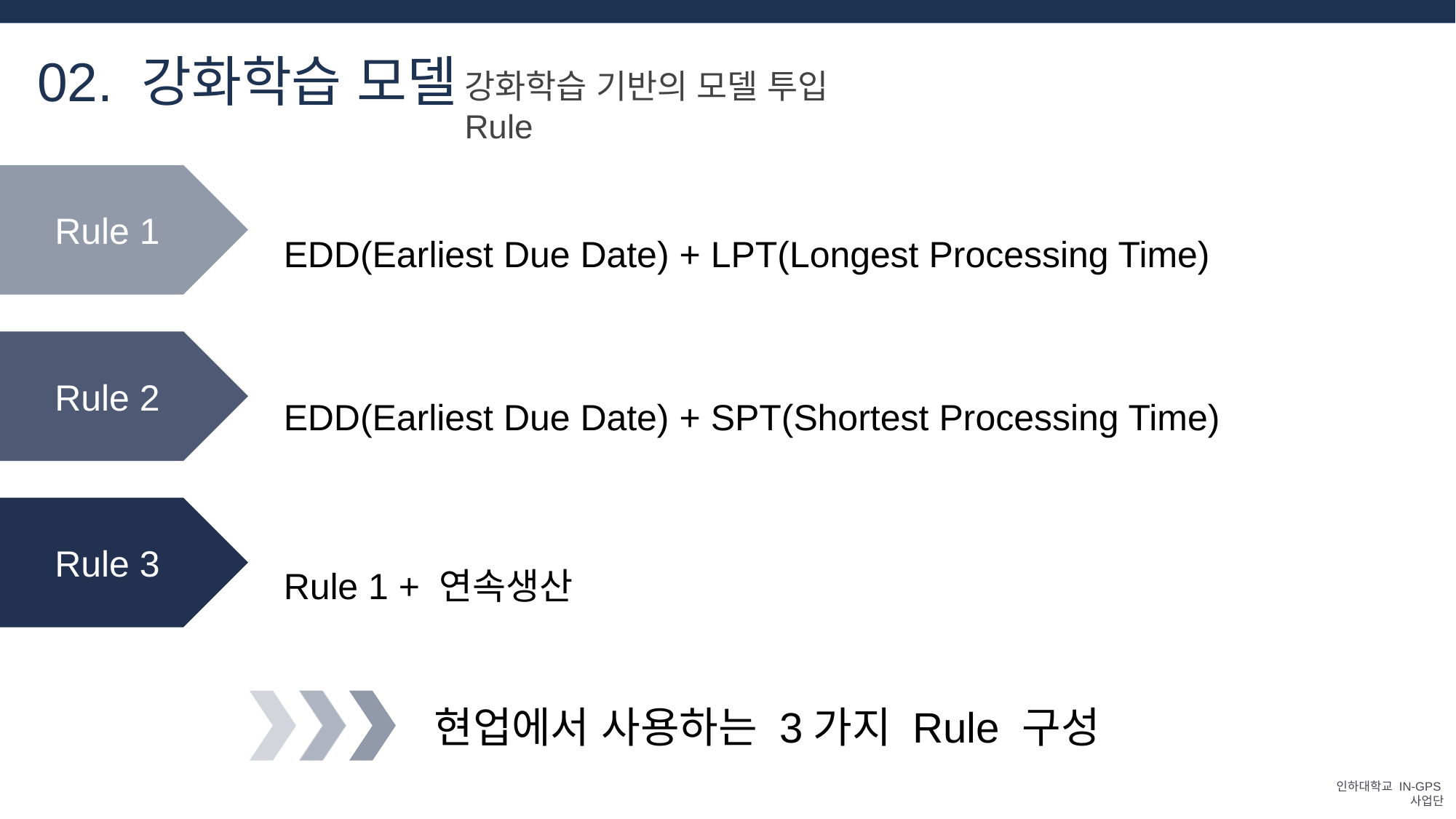

02. 강화학습 모델
강화학습 기반의 모델 투입 Rule
Rule 1
EDD(Earliest Due Date) + LPT(Longest Processing Time)
Rule 2
EDD(Earliest Due Date) + SPT(Shortest Processing Time)
Rule 3
Rule 1 + 연속생산
현업에서 사용하는 3가지 Rule 구성